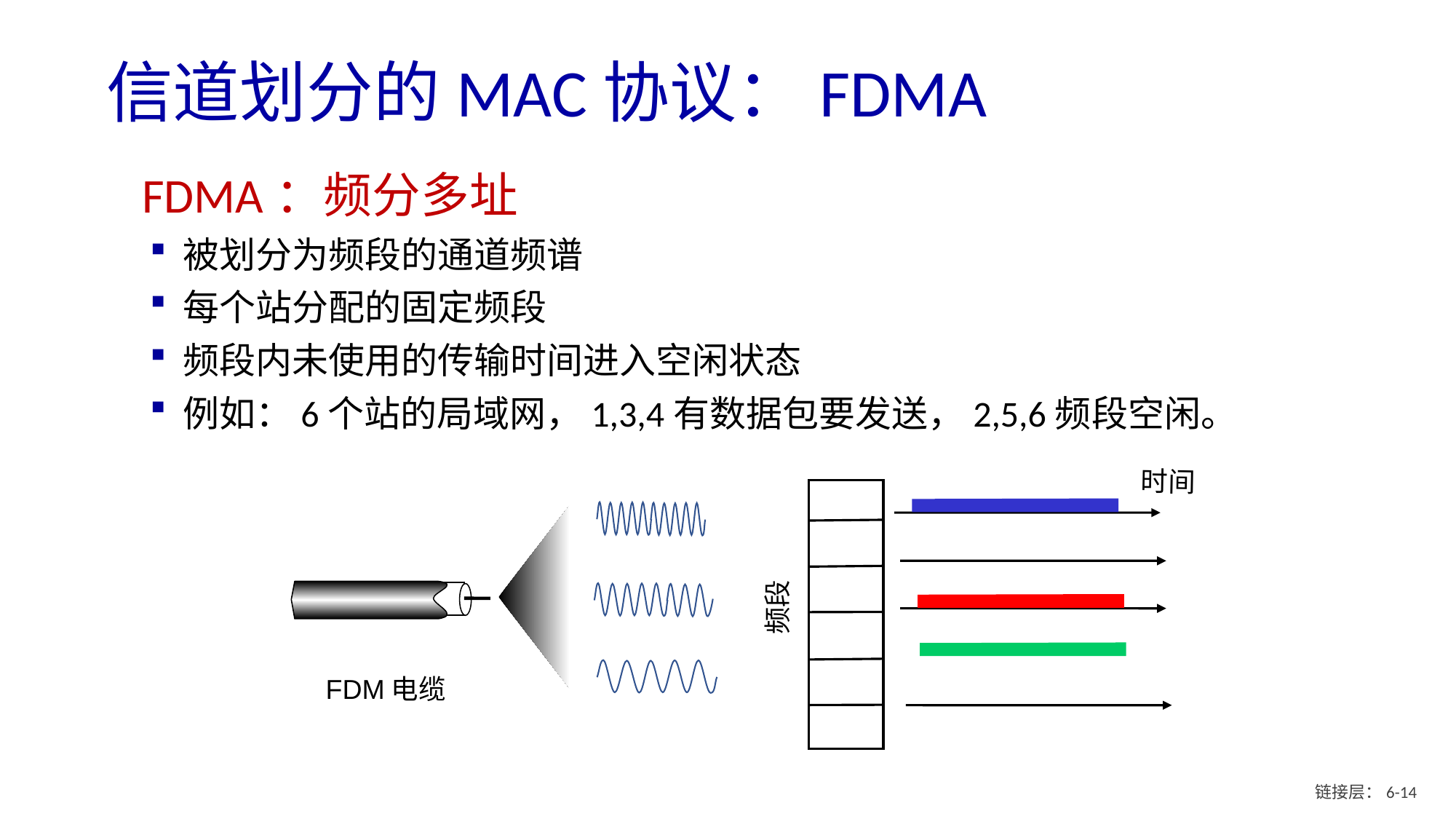

# 信道划分的MAC协议：FDMA
FDMA：频分多址
被划分为频段的通道频谱
每个站分配的固定频段
频段内未使用的传输时间进入空闲状态
例如：6个站的局域网，1,3,4有数据包要发送，2,5,6频段空闲。
时间

频段

FDM电缆

链接层：6-14